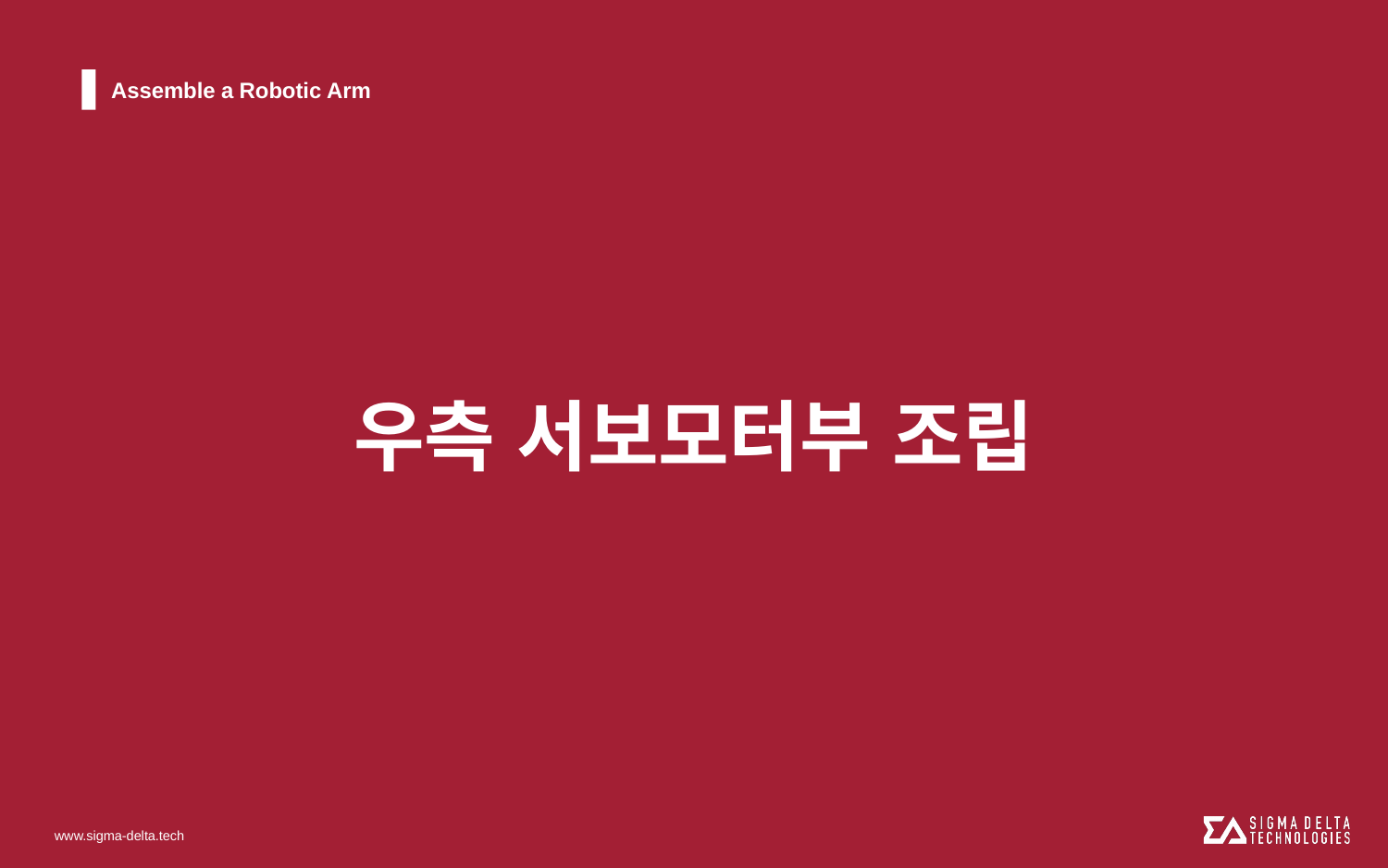

# Assemble a Robotic Arm
우측 서보모터부 조립